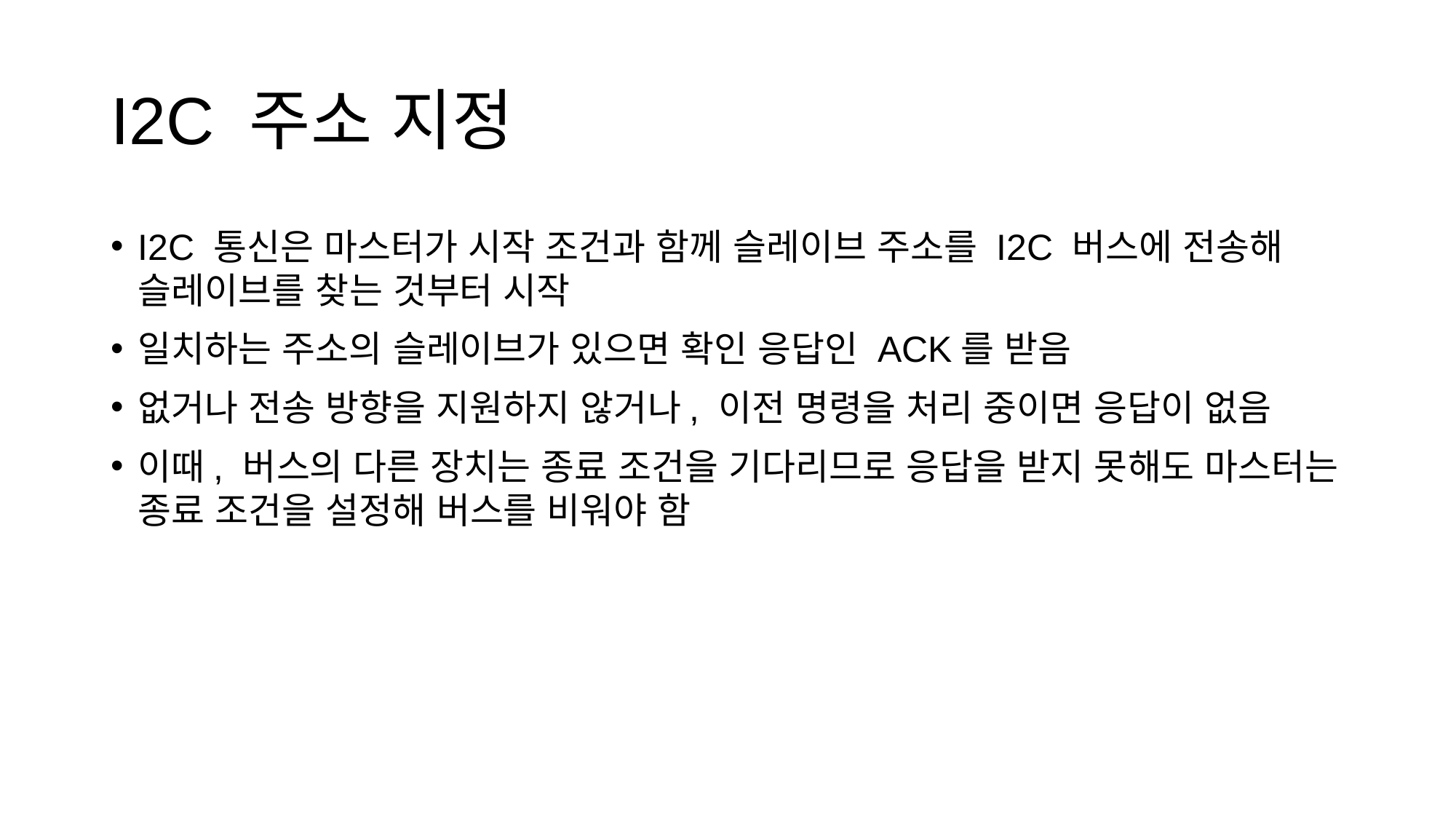

# I2C 주소 지정
I2C 통신은 마스터가 시작 조건과 함께 슬레이브 주소를 I2C 버스에 전송해 슬레이브를 찾는 것부터 시작
일치하는 주소의 슬레이브가 있으면 확인 응답인 ACK를 받음
없거나 전송 방향을 지원하지 않거나, 이전 명령을 처리 중이면 응답이 없음
이때, 버스의 다른 장치는 종료 조건을 기다리므로 응답을 받지 못해도 마스터는 종료 조건을 설정해 버스를 비워야 함